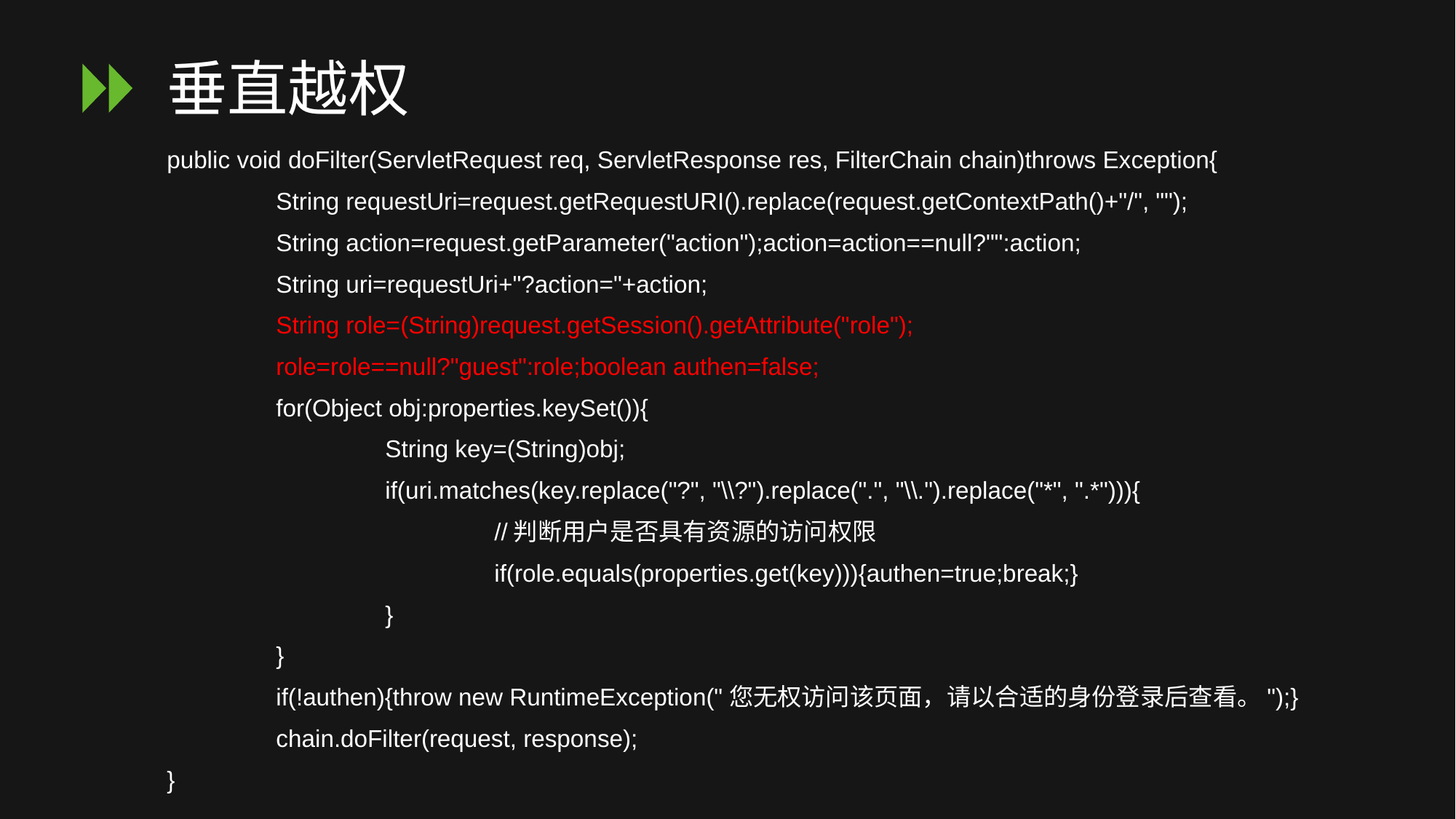

# 垂直越权
public void doFilter(ServletRequest req, ServletResponse res, FilterChain chain)throws Exception{
	String requestUri=request.getRequestURI().replace(request.getContextPath()+"/", "");
	String action=request.getParameter("action");action=action==null?"":action;
	String uri=requestUri+"?action="+action;
	String role=(String)request.getSession().getAttribute("role");
	role=role==null?"guest":role;boolean authen=false;
	for(Object obj:properties.keySet()){
		String key=(String)obj;
		if(uri.matches(key.replace("?", "\\?").replace(".", "\\.").replace("*", ".*"))){
			//判断用户是否具有资源的访问权限
			if(role.equals(properties.get(key))){authen=true;break;}
		}
	}
	if(!authen){throw new RuntimeException("您无权访问该页面，请以合适的身份登录后查看。");}
	chain.doFilter(request, response);
}